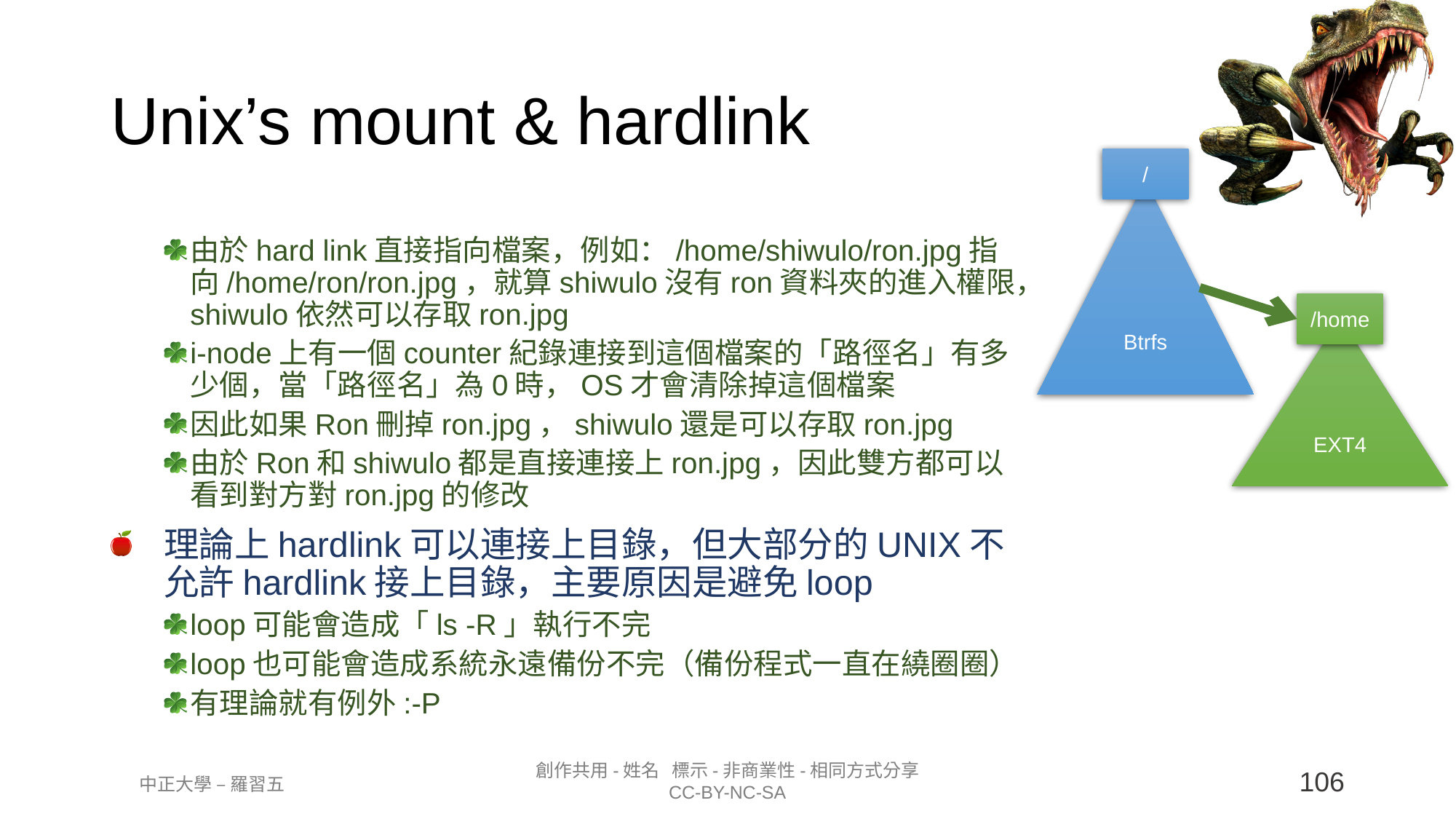

# Unix’s mount & hardlink
/
Btrfs
由於hard link直接指向檔案，例如：/home/shiwulo/ron.jpg指向/home/ron/ron.jpg，就算shiwulo沒有ron資料夾的進入權限，shiwulo依然可以存取ron.jpg
i-node上有一個counter紀錄連接到這個檔案的「路徑名」有多少個，當「路徑名」為0時，OS才會清除掉這個檔案
因此如果Ron刪掉ron.jpg，shiwulo還是可以存取ron.jpg
由於Ron和shiwulo都是直接連接上ron.jpg，因此雙方都可以看到對方對ron.jpg的修改
理論上hardlink可以連接上目錄，但大部分的UNIX不允許hardlink接上目錄，主要原因是避免loop
loop可能會造成「ls -R」執行不完
loop也可能會造成系統永遠備份不完（備份程式一直在繞圈圈）
有理論就有例外:-P
/home
EXT4